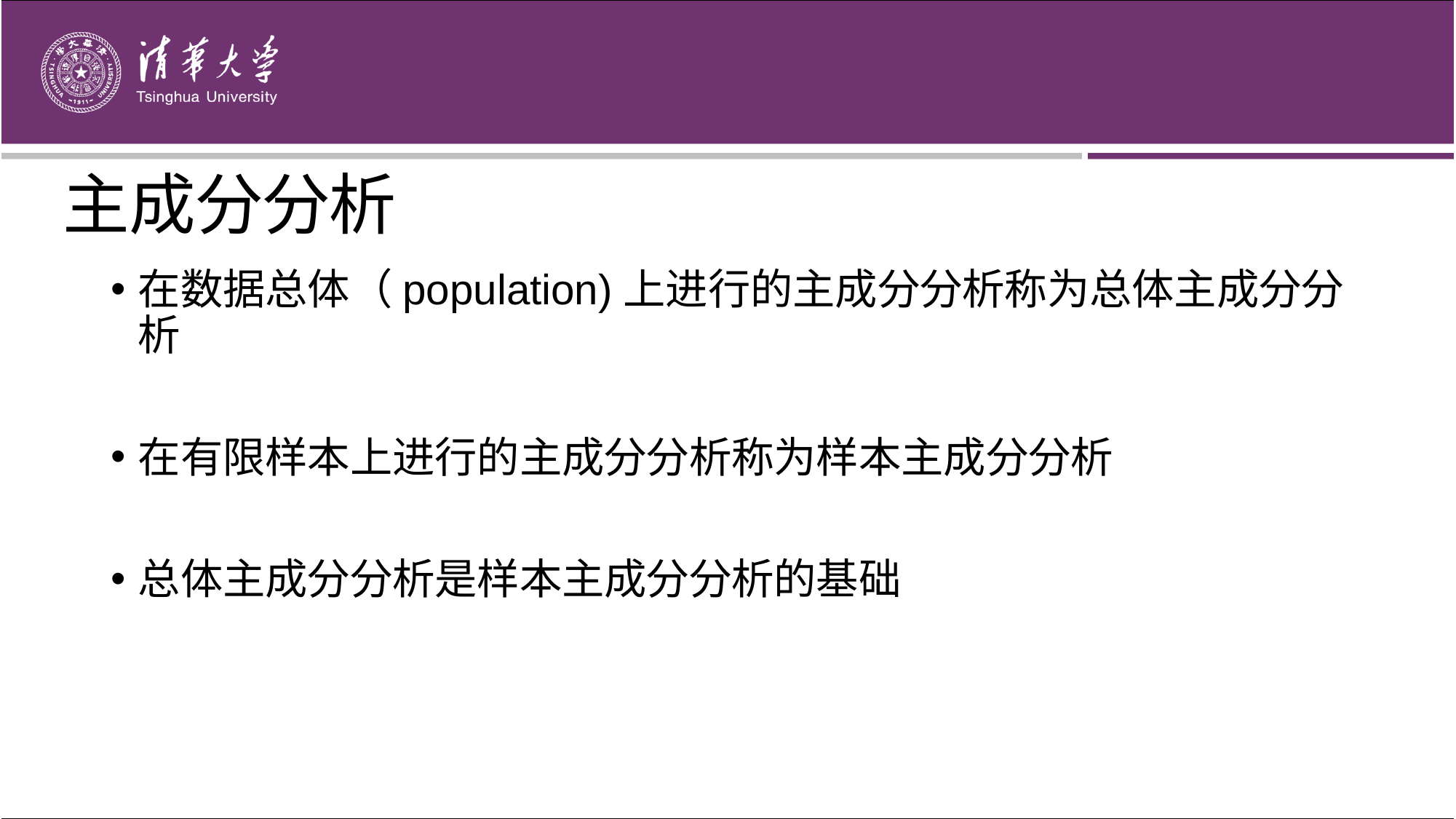

# 主成分分析
在数据总体（population)上进行的主成分分析称为总体主成分分析

在有限样本上进行的主成分分析称为样本主成分分析

总体主成分分析是样本主成分分析的基础